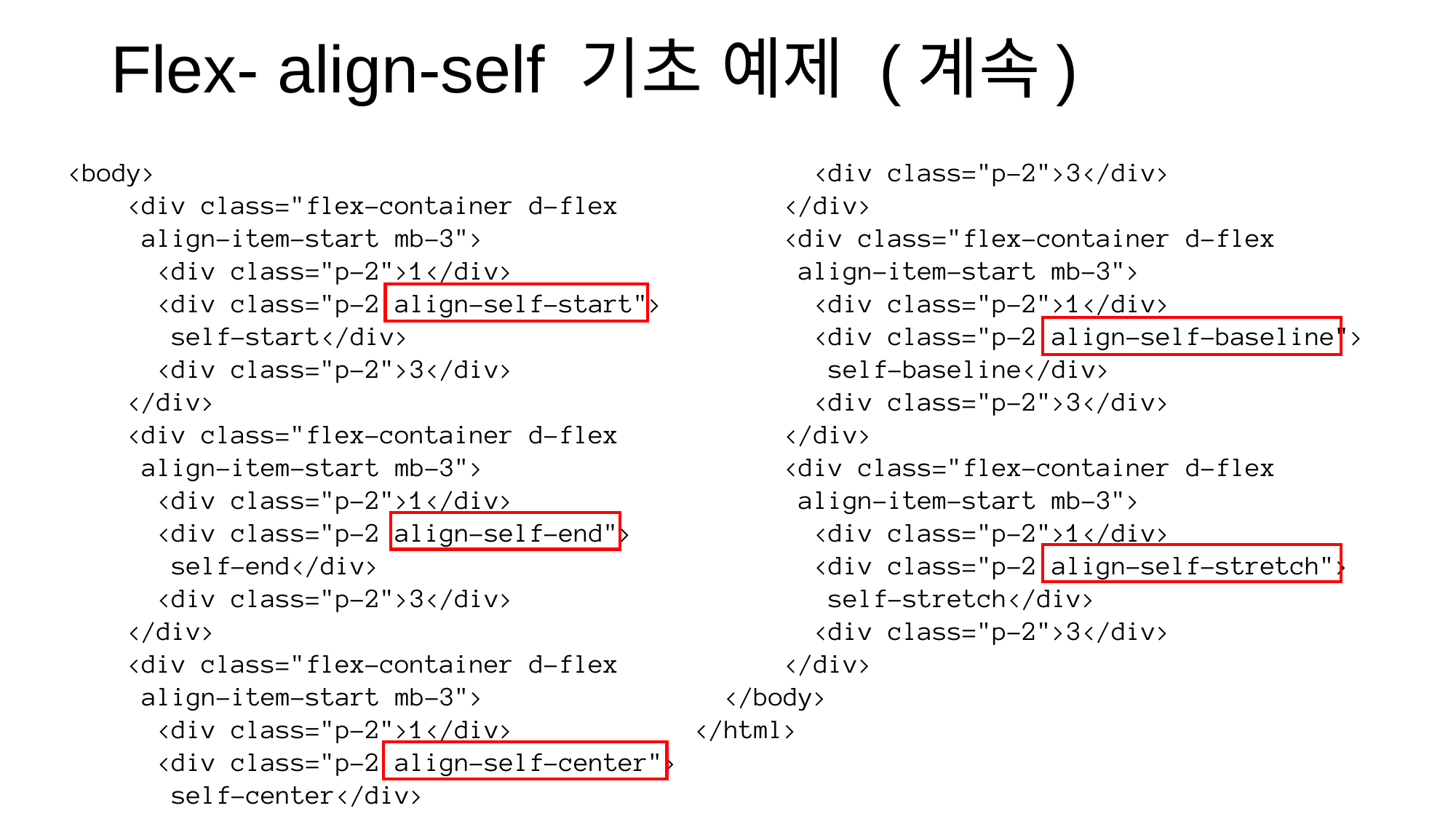

# Flex- align-self 기초 예제 (계속)
  <body>
      <div class="flex-container d-flex
       align-item-start mb-3">
        <div class="p-2">1</div>
        <div class="p-2 align-self-start">
         self-start</div>
        <div class="p-2">3</div>
      </div>
      <div class="flex-container d-flex
       align-item-start mb-3">
        <div class="p-2">1</div>
        <div class="p-2 align-self-end">
         self-end</div>
        <div class="p-2">3</div>
      </div>
      <div class="flex-container d-flex
       align-item-start mb-3">
        <div class="p-2">1</div>
        <div class="p-2 align-self-center">
         self-center</div>
        <div class="p-2">3</div>
      </div>
      <div class="flex-container d-flex
       align-item-start mb-3">
        <div class="p-2">1</div>
        <div class="p-2 align-self-baseline">
         self-baseline</div>
        <div class="p-2">3</div>
      </div>
      <div class="flex-container d-flex
       align-item-start mb-3">
        <div class="p-2">1</div>
        <div class="p-2 align-self-stretch">
         self-stretch</div>
        <div class="p-2">3</div>
      </div>
  </body>
</html>